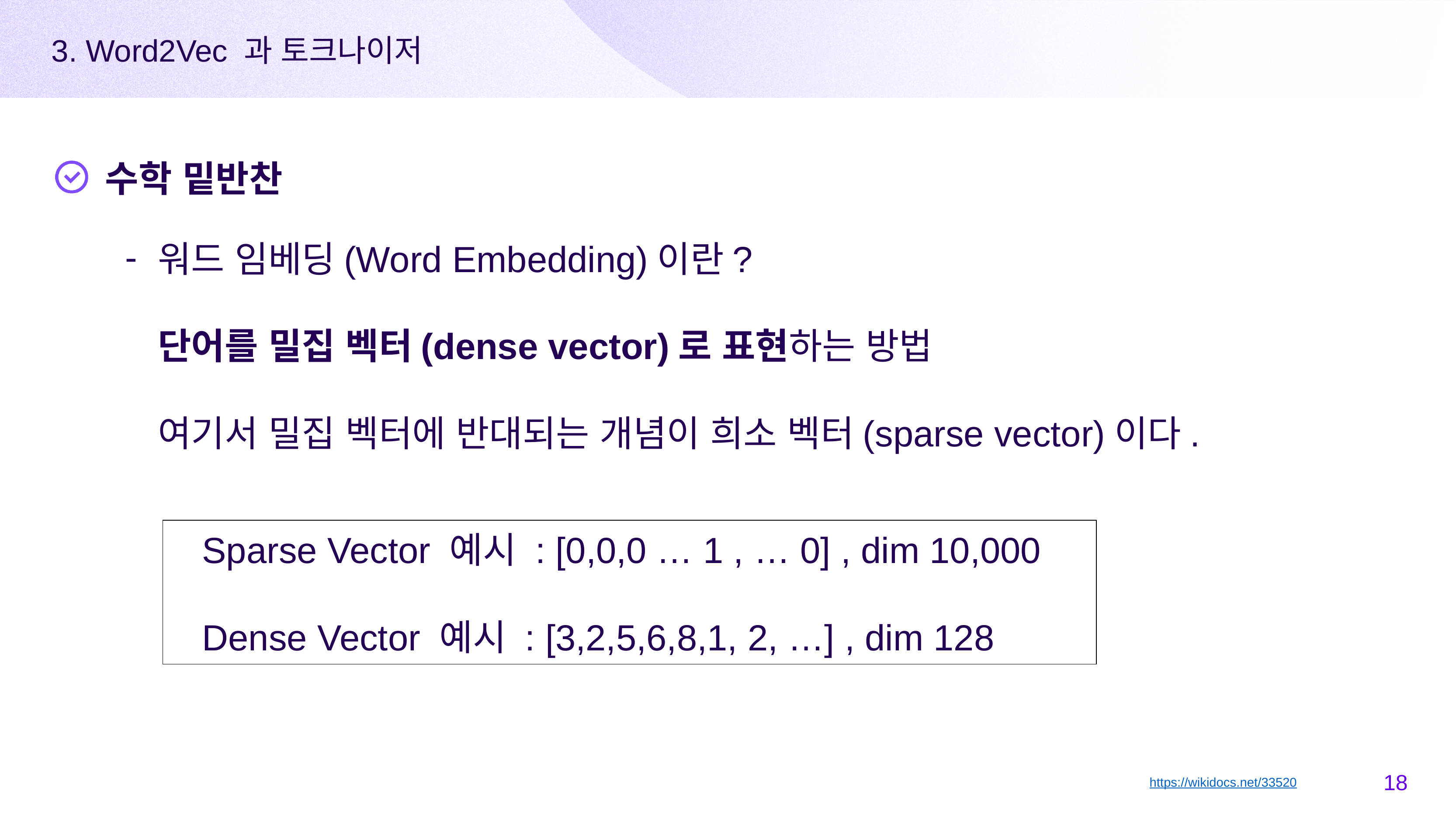

3. Word2Vec 과 토크나이저
수학 밑반찬
워드 임베딩(Word Embedding)이란?

단어를 밀집 벡터(dense vector)로 표현하는 방법

여기서 밀집 벡터에 반대되는 개념이 희소 벡터(sparse vector)이다.
Sparse Vector 예시 : [0,0,0 … 1 , … 0] , dim 10,000

Dense Vector 예시 : [3,2,5,6,8,1, 2, …] , dim 128
18
https://wikidocs.net/33520